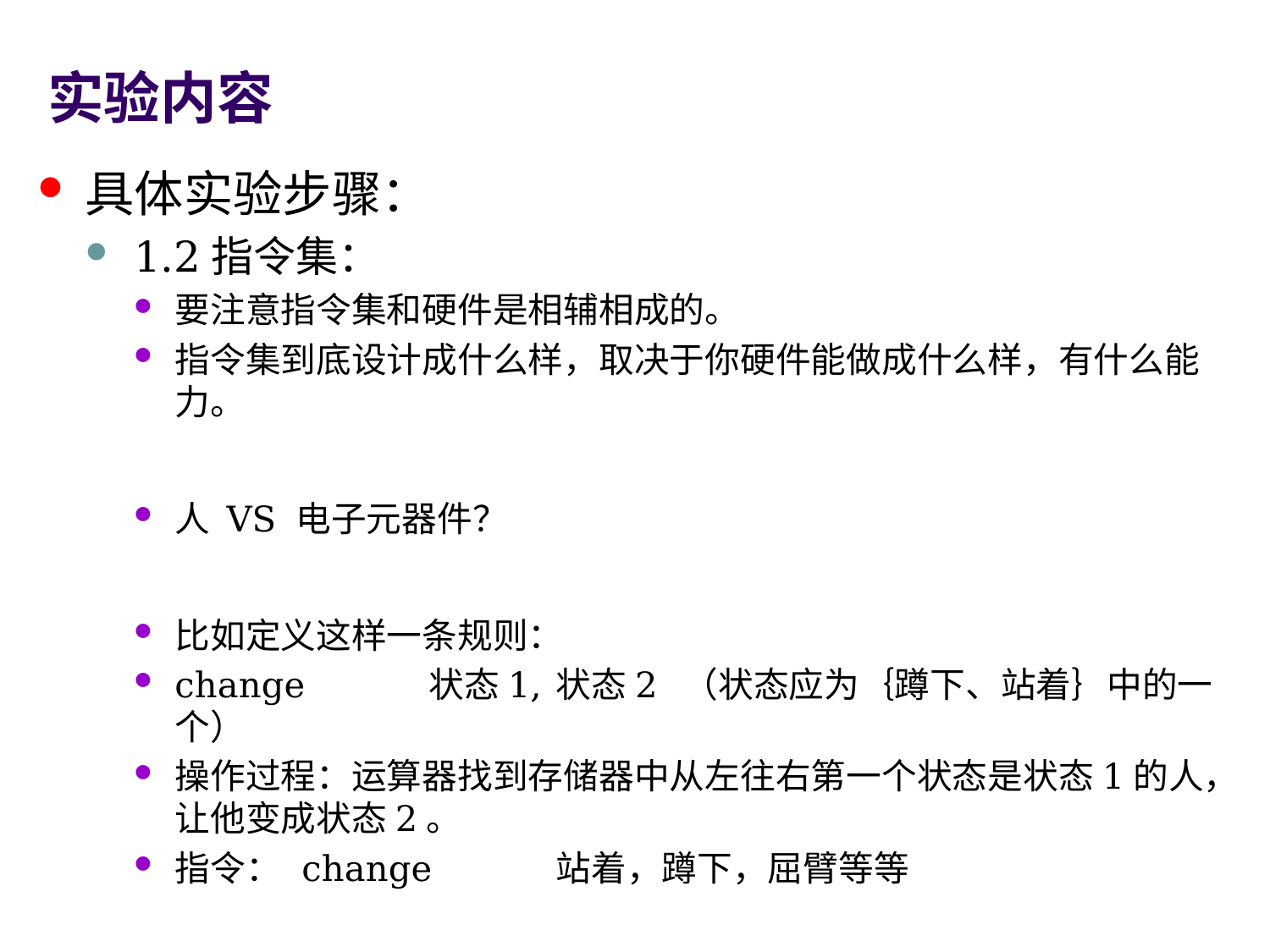

# 实验内容
具体实验步骤：
1.2指令集：
要注意指令集和硬件是相辅相成的。
指令集到底设计成什么样，取决于你硬件能做成什么样，有什么能力。

人 VS 电子元器件？

比如定义这样一条规则：
change	状态1,	状态2 	（状态应为｛蹲下、站着｝中的一个）
操作过程：运算器找到存储器中从左往右第一个状态是状态1的人，让他变成状态2。
指令：	change	站着，蹲下，屈臂等等
33